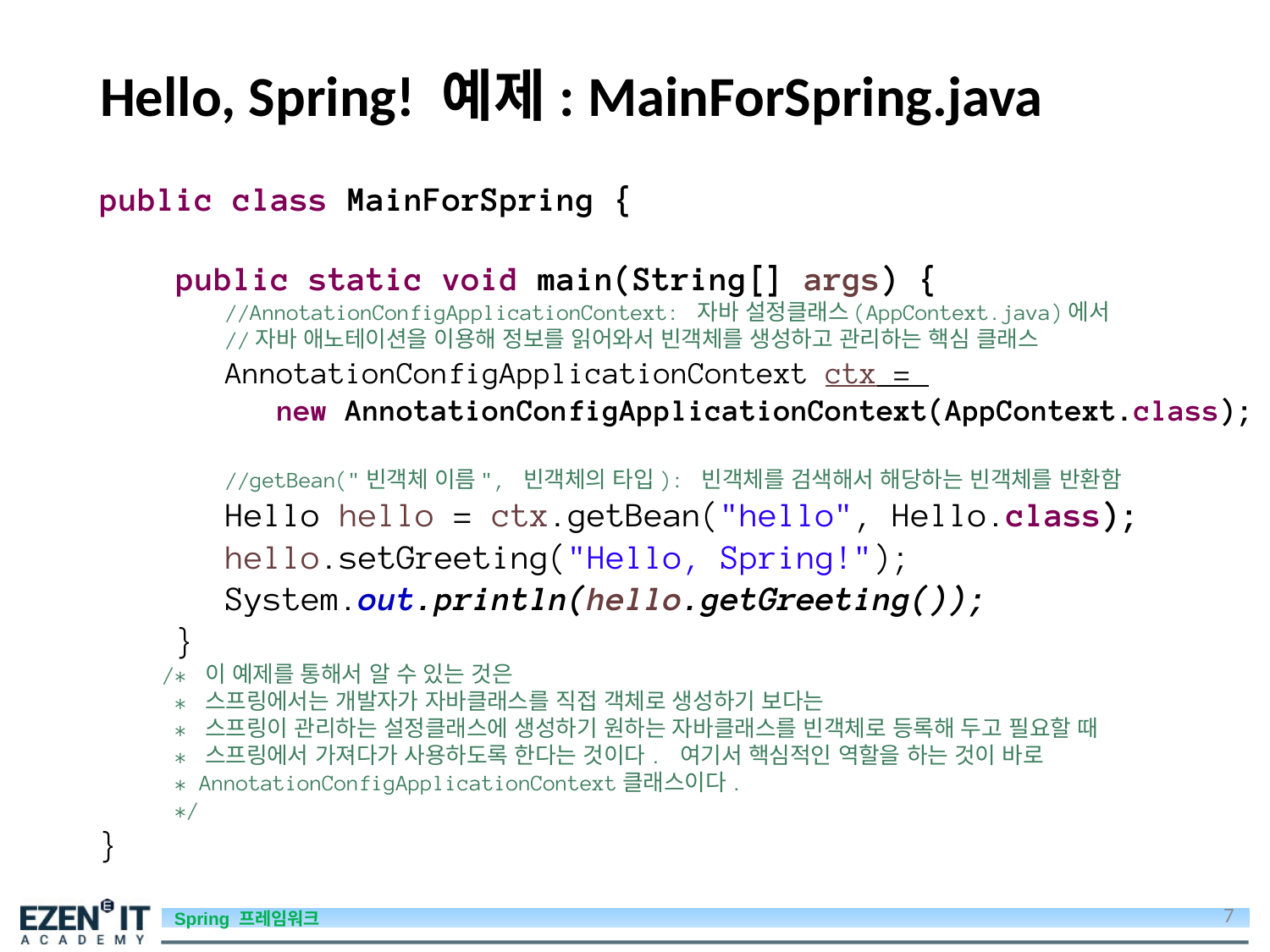

# Hello, Spring! 예제: MainForSpring.java
public class MainForSpring {

    public static void main(String[] args) {
     	//AnnotationConfigApplicationContext: 자바 설정클래스(AppContext.java)에서
     	//자바 애노테이션을 이용해 정보를 읽어와서 빈객체를 생성하고 관리하는 핵심 클래스
	AnnotationConfigApplicationContext ctx =
	   new AnnotationConfigApplicationContext(AppContext.class);

	//getBean("빈객체 이름", 빈객체의 타입): 빈객체를 검색해서 해당하는 빈객체를 반환함
	Hello hello = ctx.getBean("hello", Hello.class);
	hello.setGreeting("Hello, Spring!");
	System.out.println(hello.getGreeting());
    }
/* 이 예제를 통해서 알 수 있는 것은
 * 스프링에서는 개발자가 자바클래스를 직접 객체로 생성하기 보다는
 * 스프링이 관리하는 설정클래스에 생성하기 원하는 자바클래스를 빈객체로 등록해 두고 필요할 때
 * 스프링에서 가져다가 사용하도록 한다는 것이다. 여기서 핵심적인 역할을 하는 것이 바로
 * AnnotationConfigApplicationContext클래스이다.
 */
}
7